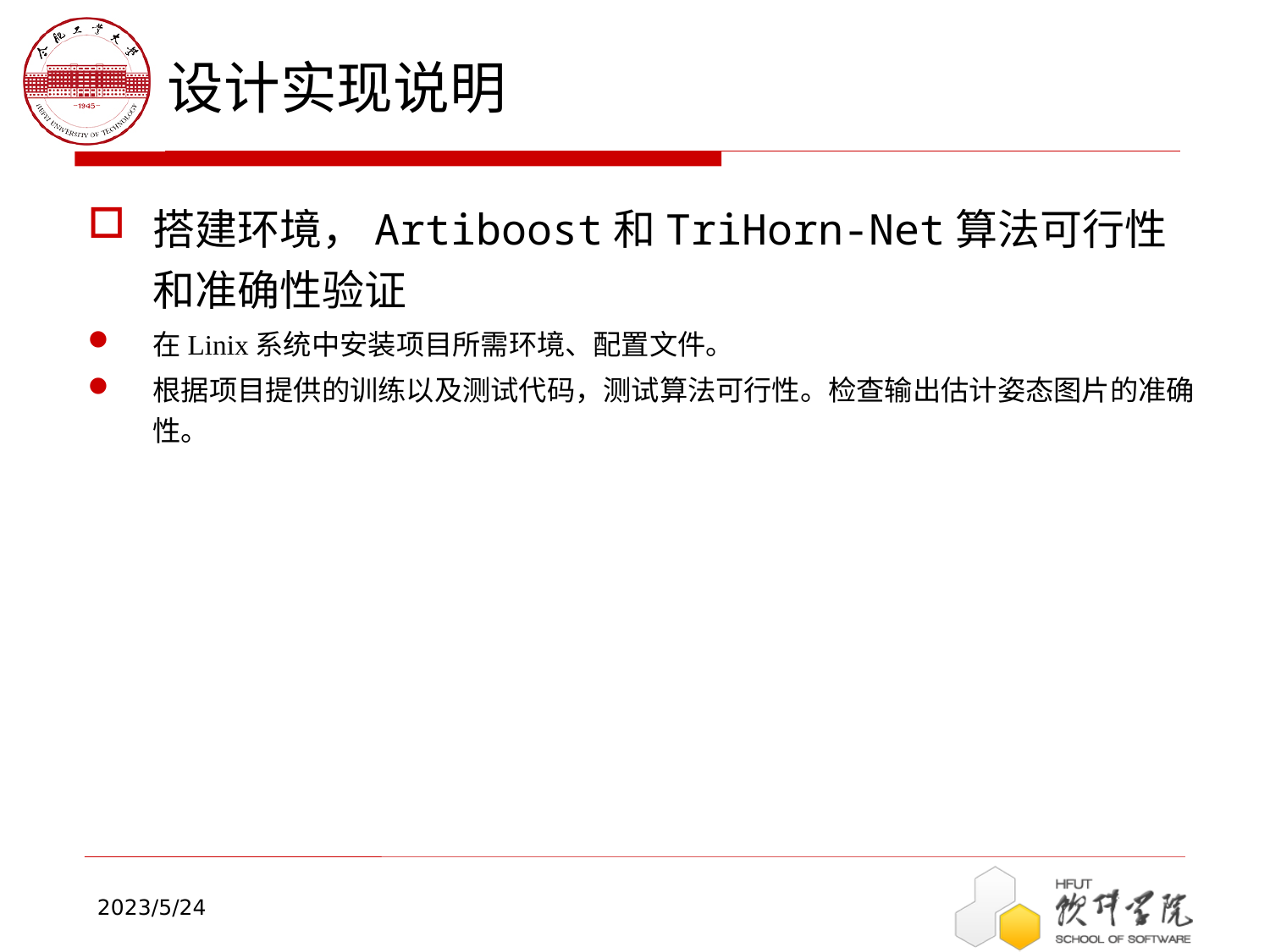

# 设计实现说明
搭建环境，Artiboost和TriHorn-Net算法可行性和准确性验证
在Linix系统中安装项目所需环境、配置文件。
根据项目提供的训练以及测试代码，测试算法可行性。检查输出估计姿态图片的准确性。